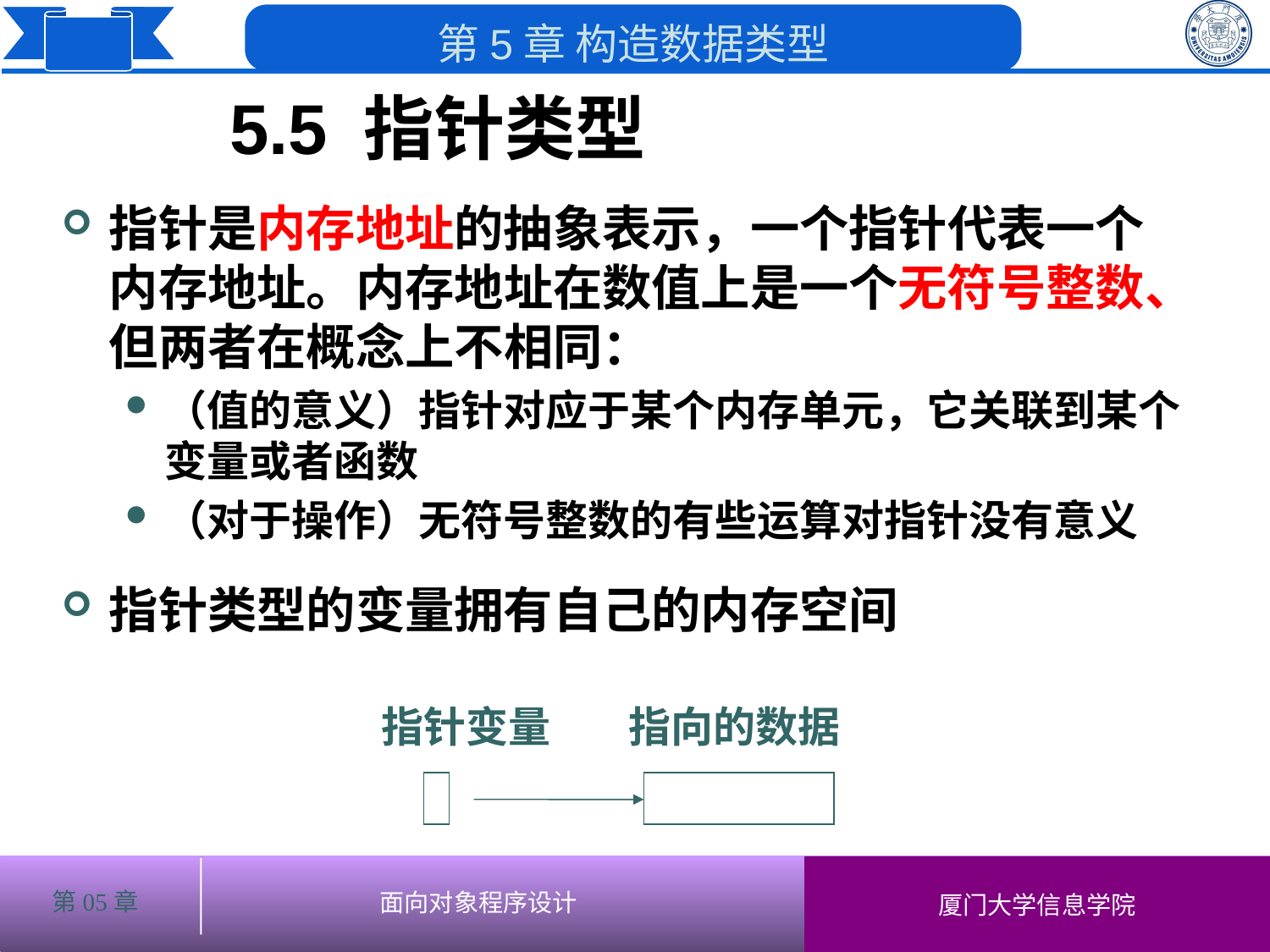

5.5 指针类型
# 指针是内存地址的抽象表示，一个指针代表一个内存地址。内存地址在数值上是一个无符号整数、但两者在概念上不相同：
（值的意义）指针对应于某个内存单元，它关联到某个变量或者函数
（对于操作）无符号整数的有些运算对指针没有意义

指针类型的变量拥有自己的内存空间
指针变量
指向的数据

46